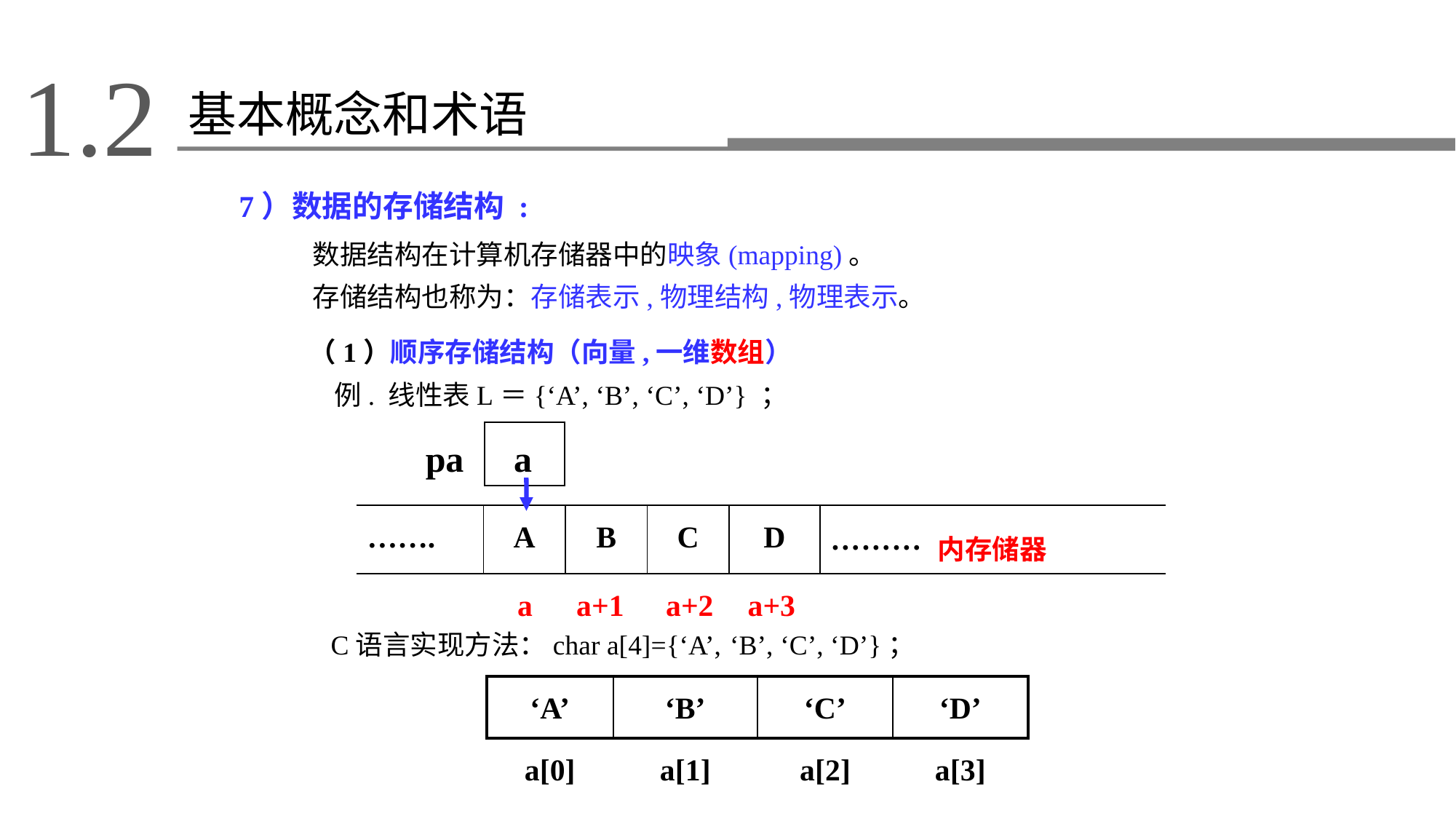

1.2
基本概念和术语

7）数据的存储结构 :
数据结构在计算机存储器中的映象(mapping)。
存储结构也称为：存储表示,物理结构,物理表示。
（1）顺序存储结构（向量,一维数组）
   例. 线性表L＝{‘A’, ‘B’, ‘C’, ‘D’} ；
| pa | a |
| --- | --- |

| ……. | A | B | C | D | ……… 内存储器 |
| --- | --- | --- | --- | --- | --- |
|  | a | a+1 | a+2 | a+3 |  |
C语言实现方法：char a[4]={‘A’, ‘B’, ‘C’, ‘D’}；
| ‘A’ | ‘B’ | ‘C’ | ‘D’ |
| --- | --- | --- | --- |
| a[0] | a[1] | a[2] | a[3] |